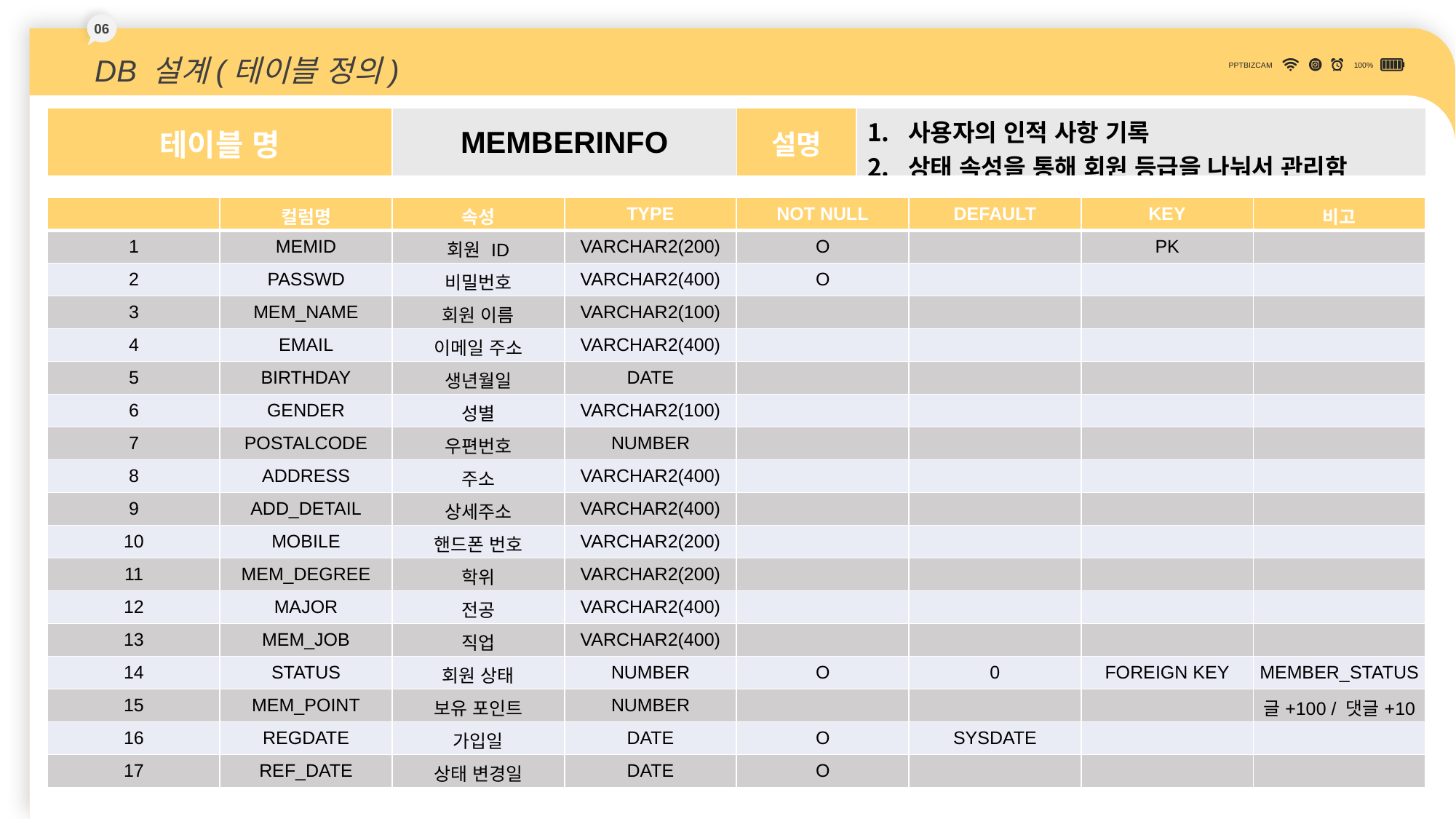

06
DB 설계(테이블 정의)

PPTBIZCAM
100%

| 테이블 명 | MEMBERINFO | 설명 | 사용자의 인적 사항 기록 상태 속성을 통해 회원 등급을 나눠서 관리함 |
| --- | --- | --- | --- |
|  | 컬럼명 | 속성 | TYPE | NOT NULL | DEFAULT | KEY | 비고 |
| --- | --- | --- | --- | --- | --- | --- | --- |
| 1 | MEMID | 회원 ID | VARCHAR2(200) | O |  | PK |  |
| 2 | PASSWD | 비밀번호 | VARCHAR2(400) | O |  |  |  |
| 3 | MEM\_NAME | 회원 이름 | VARCHAR2(100) |  |  |  |  |
| 4 | EMAIL | 이메일 주소 | VARCHAR2(400) |  |  |  |  |
| 5 | BIRTHDAY | 생년월일 | DATE |  |  |  |  |
| 6 | GENDER | 성별 | VARCHAR2(100) |  |  |  |  |
| 7 | POSTALCODE | 우편번호 | NUMBER |  |  |  |  |
| 8 | ADDRESS | 주소 | VARCHAR2(400) |  |  |  |  |
| 9 | ADD\_DETAIL | 상세주소 | VARCHAR2(400) |  |  |  |  |
| 10 | MOBILE | 핸드폰 번호 | VARCHAR2(200) |  |  |  |  |
| 11 | MEM\_DEGREE | 학위 | VARCHAR2(200) |  |  |  |  |
| 12 | MAJOR | 전공 | VARCHAR2(400) |  |  |  |  |
| 13 | MEM\_JOB | 직업 | VARCHAR2(400) |  |  |  |  |
| 14 | STATUS | 회원 상태 | NUMBER | O | 0 | FOREIGN KEY | MEMBER\_STATUS |
| 15 | MEM\_POINT | 보유 포인트 | NUMBER |  |  |  | 글+100 / 댓글+10 |
| 16 | REGDATE | 가입일 | DATE | O | SYSDATE |  |  |
| 17 | REF\_DATE | 상태 변경일 | DATE | O |  |  |  |
30